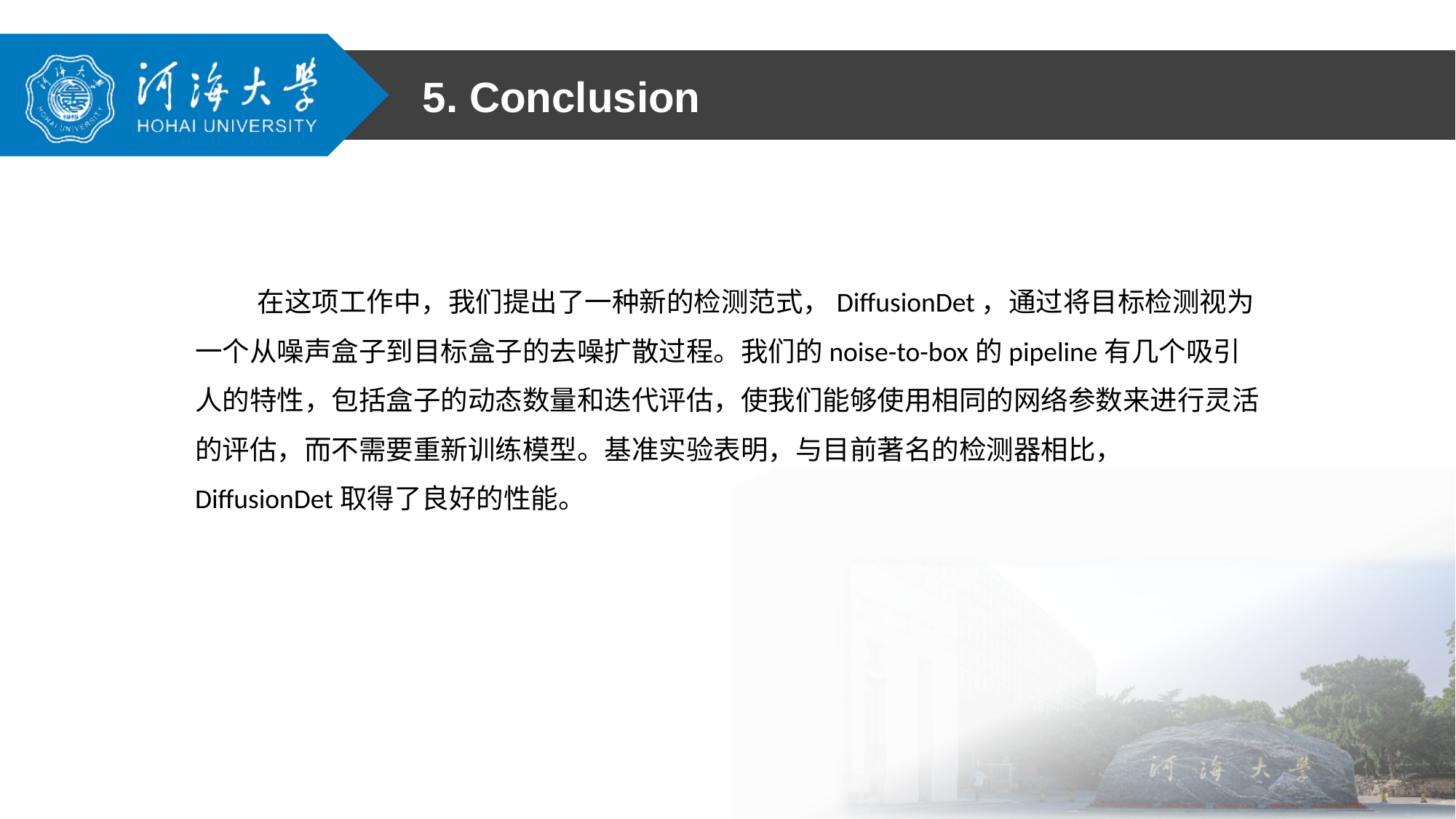

5. Conclusion
         在这项工作中，我们提出了一种新的检测范式，DiffusionDet，通过将目标检测视为一个从噪声盒子到目标盒子的去噪扩散过程。我们的noise-to-box的pipeline有几个吸引人的特性，包括盒子的动态数量和迭代评估，使我们能够使用相同的网络参数来进行灵活的评估，而不需要重新训练模型。基准实验表明，与目前著名的检测器相比， DiffusionDet取得了良好的性能。